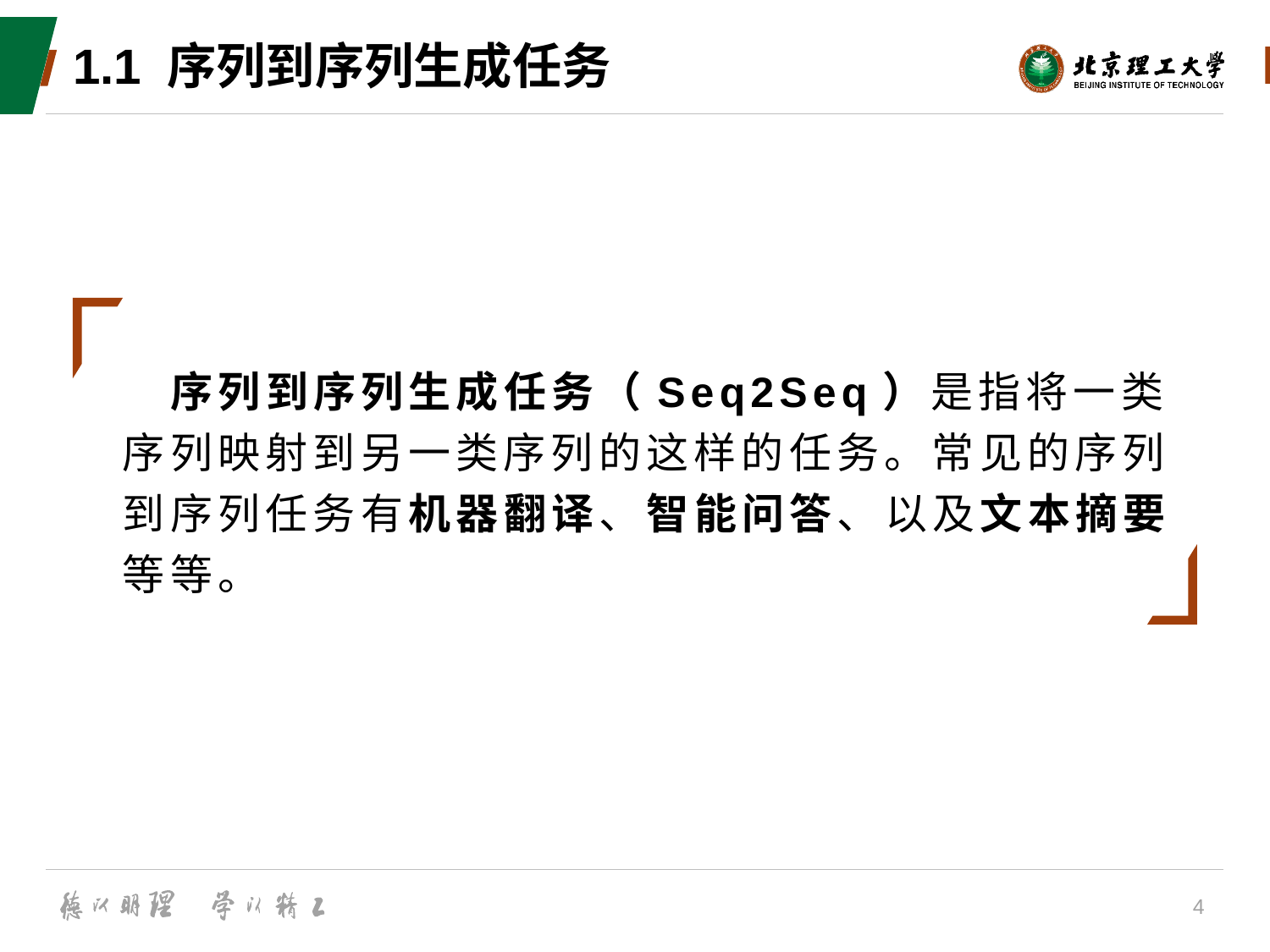

# 1.1 序列到序列生成任务

   序列到序列生成任务（Seq2Seq）是指将一类序列映射到另一类序列的这样的任务。常见的序列到序列任务有机器翻译、智能问答、以及文本摘要等等。